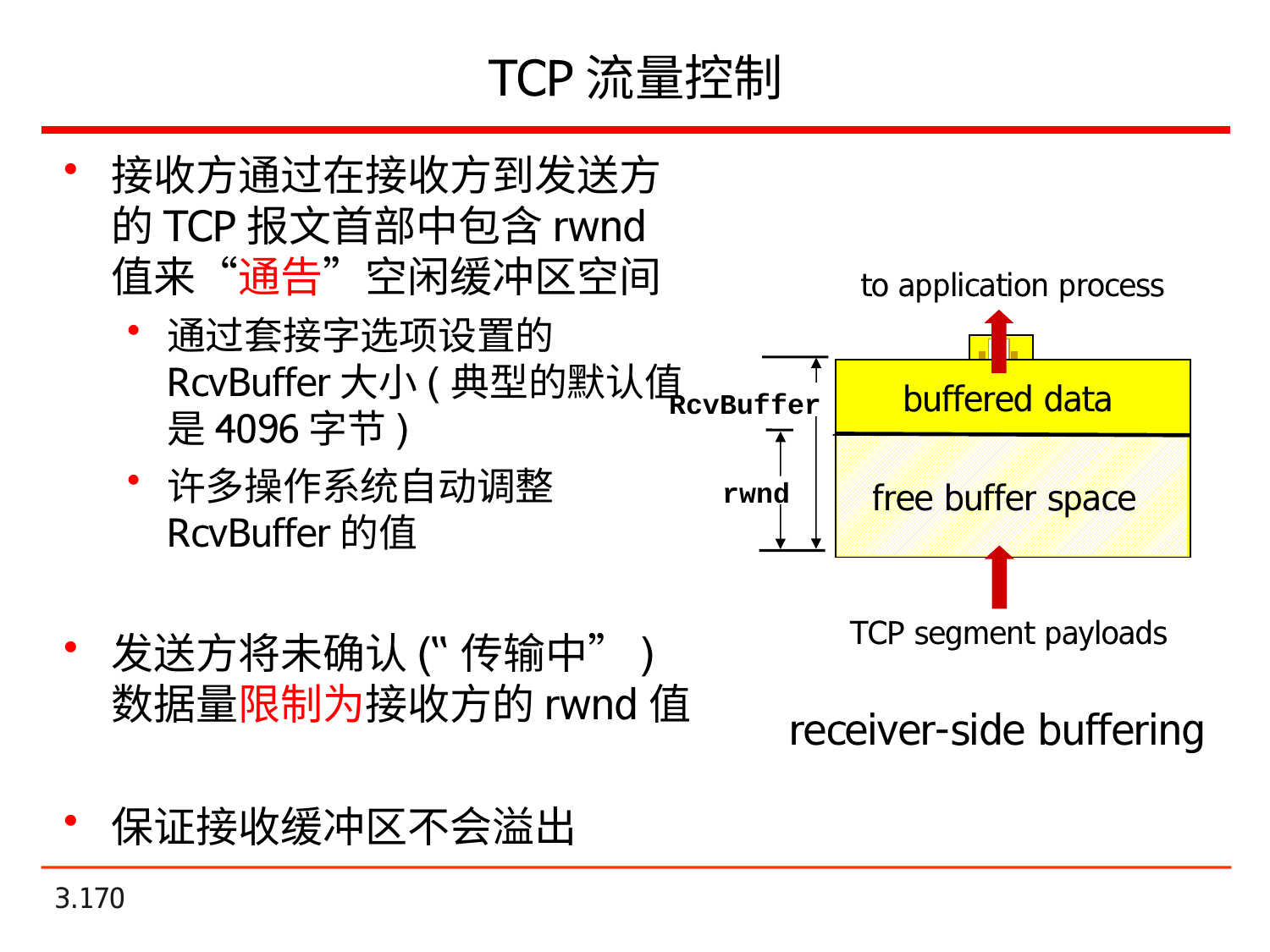

# TCP流量控制
接收方通过在接收方到发送方的TCP报文首部中包含rwnd值来“通告”空闲缓冲区空间
通过套接字选项设置的RcvBuffer大小(典型的默认值是4096字节)
许多操作系统自动调整RcvBuffer的值

发送方将未确认(“传输中”)数据量限制为接收方的rwnd值

保证接收缓冲区不会溢出
to application process

buffered data

free buffer space

RcvBuffer

rwnd

TCP segment payloads
receiver-side buffering